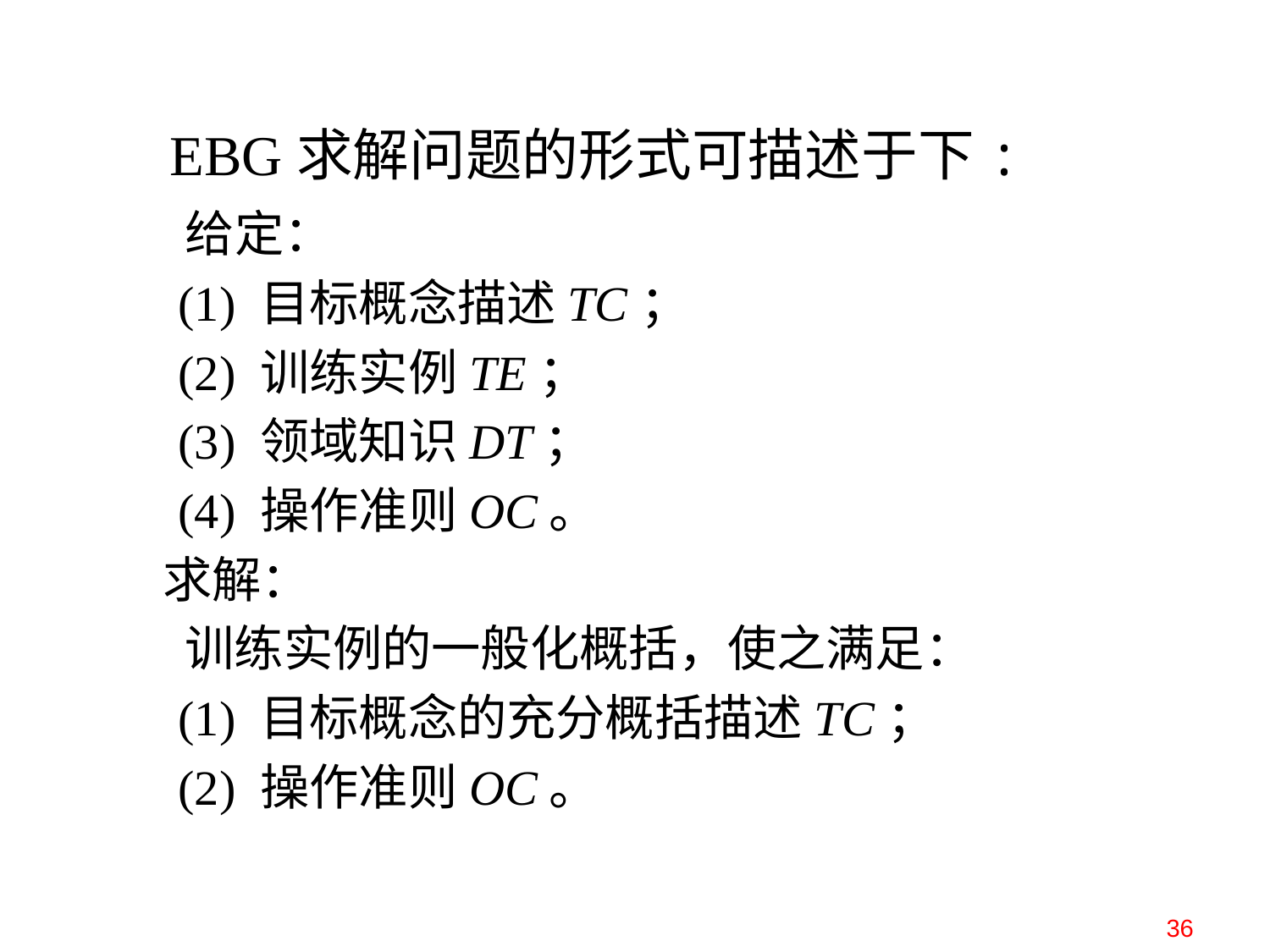

# EBG求解问题的形式可描述于下:
    给定：
    (1) 目标概念描述TC；
    (2) 训练实例TE；
    (3) 领域知识DT；
    (4) 操作准则OC。
  求解：
    训练实例的一般化概括，使之满足：
    (1) 目标概念的充分概括描述TC；
    (2) 操作准则OC。
36